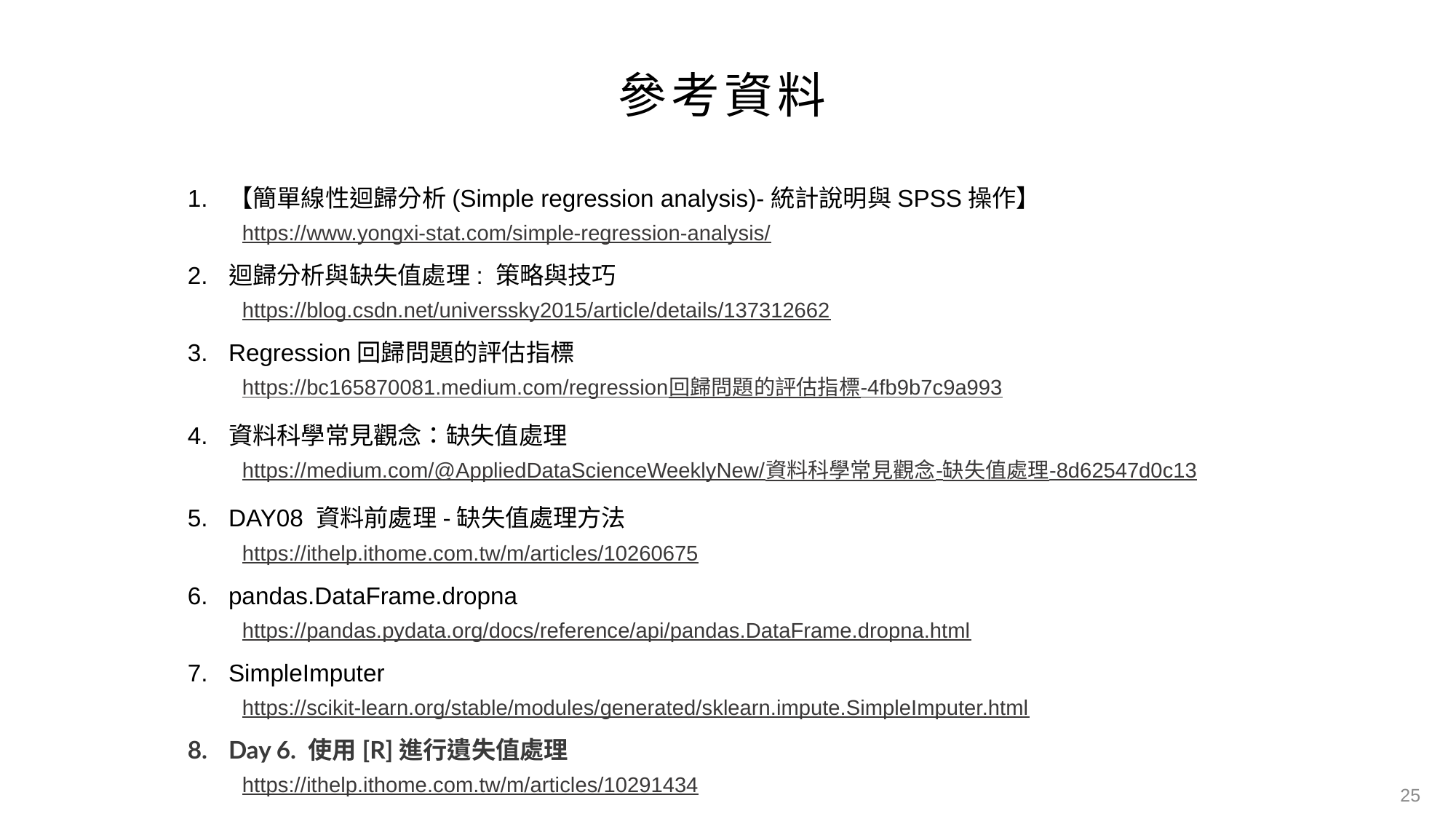

# 參考資料
【簡單線性迴歸分析(Simple regression analysis)-統計說明與SPSS操作】
https://www.yongxi-stat.com/simple-regression-analysis/
迴歸分析與缺失值處理: 策略與技巧
https://blog.csdn.net/universsky2015/article/details/137312662
Regression回歸問題的評估指標
https://bc165870081.medium.com/regression回歸問題的評估指標-4fb9b7c9a993
資料科學常見觀念：缺失值處理
https://medium.com/@AppliedDataScienceWeeklyNew/資料科學常見觀念-缺失值處理-8d62547d0c13
DAY08 資料前處理-缺失值處理方法
https://ithelp.ithome.com.tw/m/articles/10260675
pandas.DataFrame.dropna
https://pandas.pydata.org/docs/reference/api/pandas.DataFrame.dropna.html
SimpleImputer
https://scikit-learn.org/stable/modules/generated/sklearn.impute.SimpleImputer.html
Day 6. 使用[R]進行遺失值處理
https://ithelp.ithome.com.tw/m/articles/10291434
25